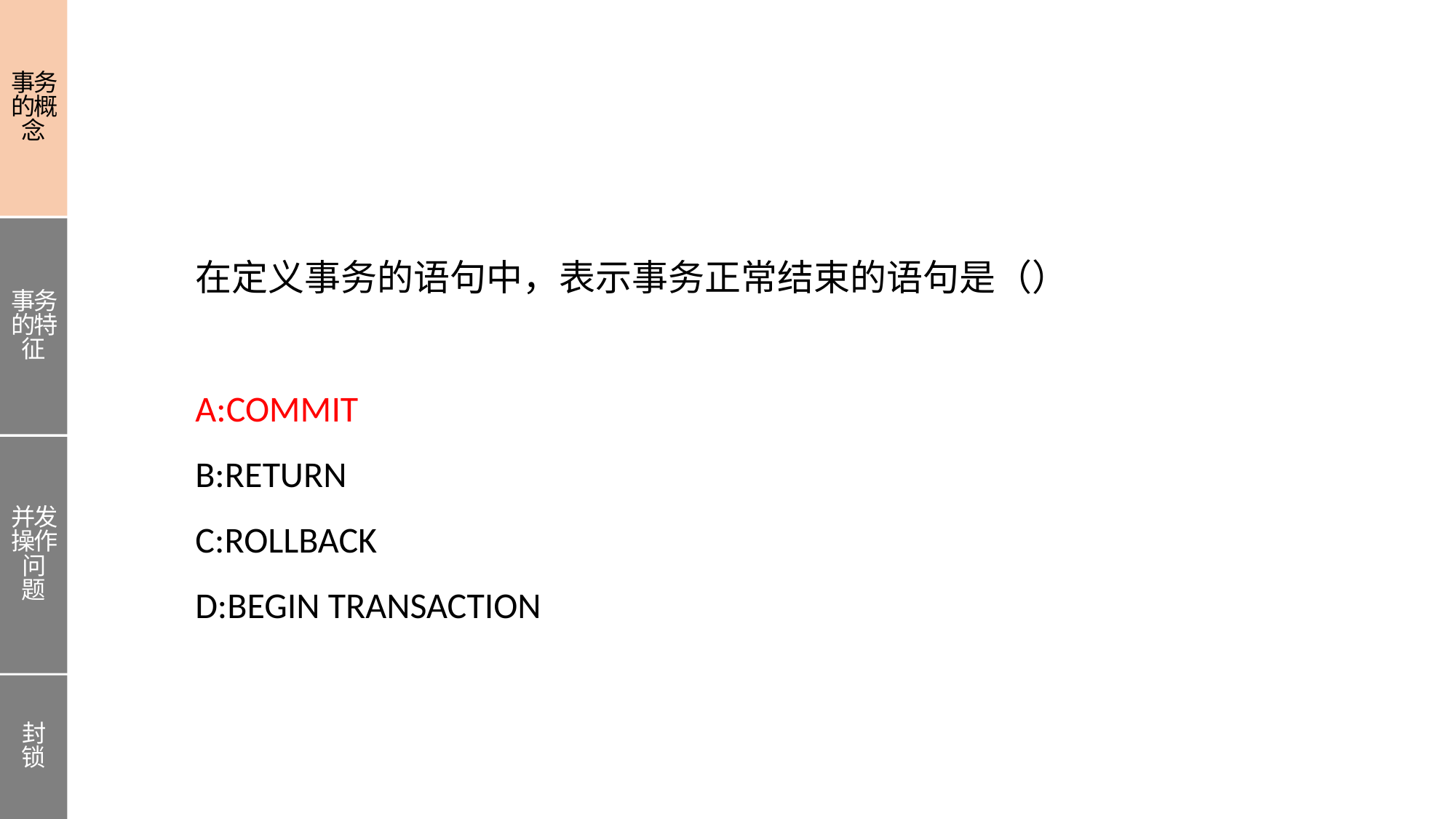

事务的概念
事务的特征
并发操作问题
封锁
在定义事务的语句中，表示事务正常结束的语句是（）

A:COMMIT
B:RETURN
C:ROLLBACK
D:BEGIN TRANSACTION